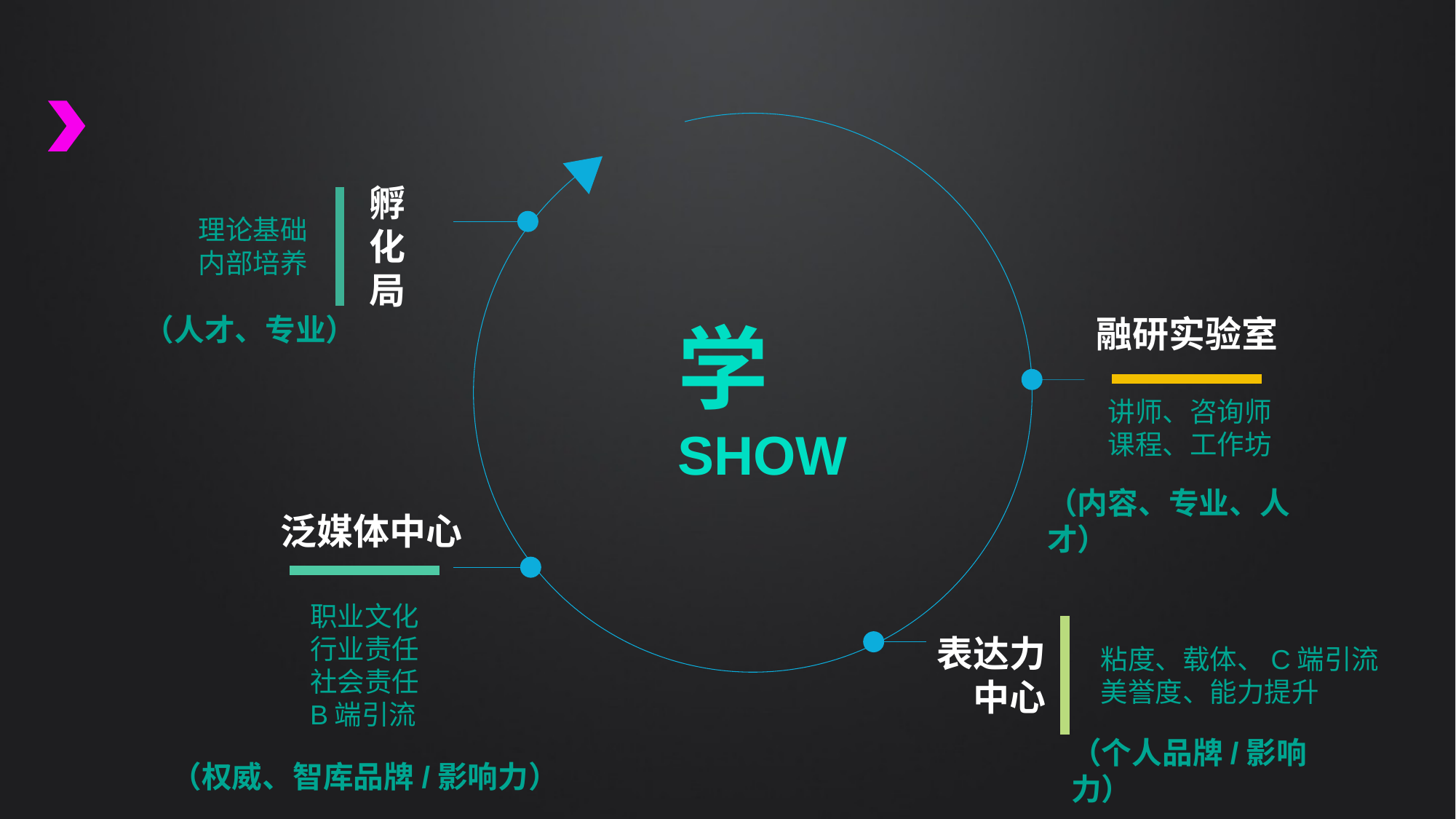

孵化局
理论基础
内部培养

（人才、专业）
学
SHOW
融研实验室

讲师、咨询师
课程、工作坊
（内容、专业、人才）
泛媒体中心

职业文化
行业责任
社会责任
B端引流
表达力
中心

粘度、载体、C端引流
美誉度、能力提升
（个人品牌/影响力）
（权威、智库品牌/影响力）